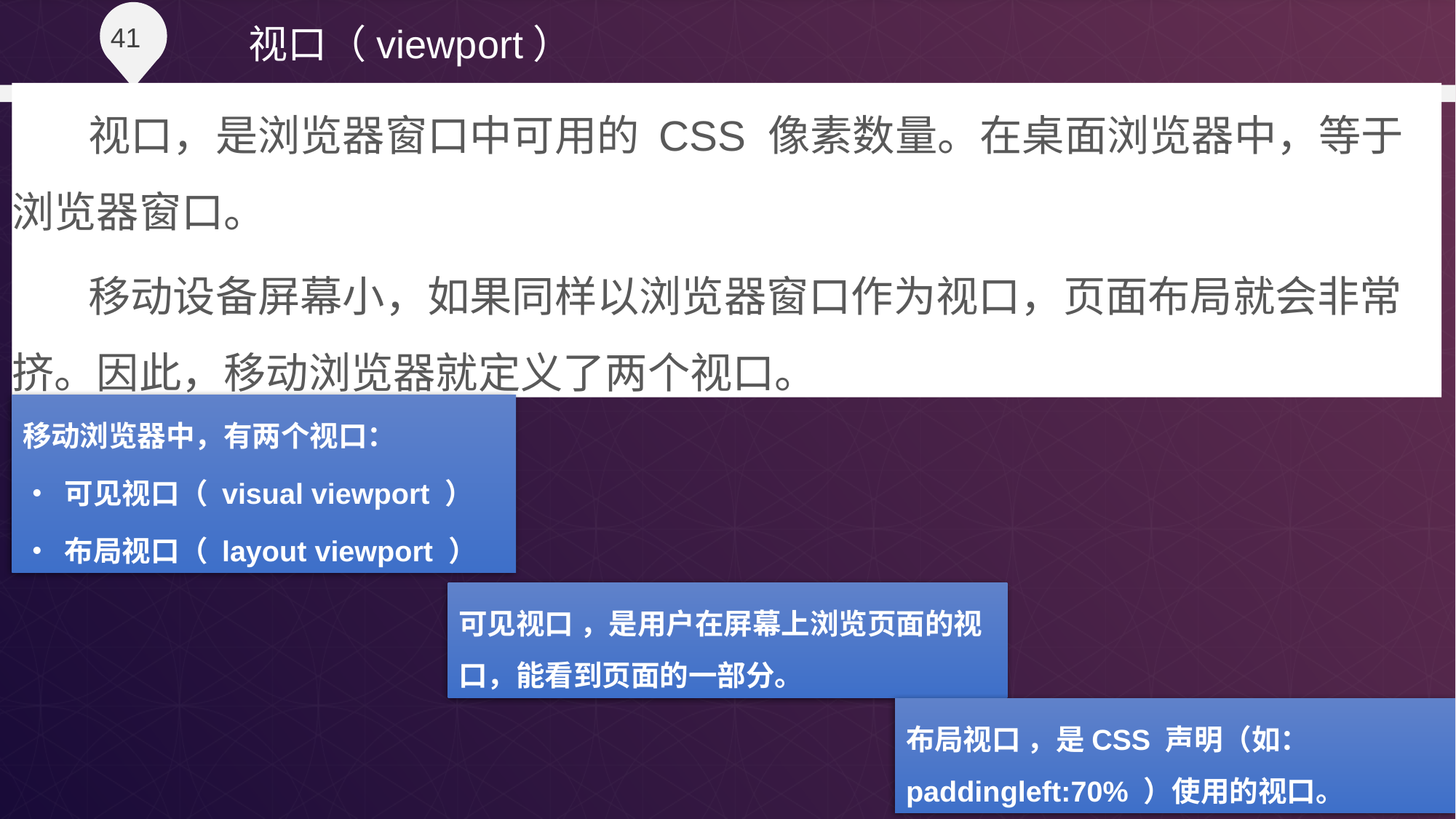

视口（viewport）
       视口，是浏览器窗口中可用的 CSS 像素数量。在桌面浏览器中，等于浏览器窗口。
       移动设备屏幕小，如果同样以浏览器窗口作为视口，页面布局就会非常挤。因此，移动浏览器就定义了两个视口。
移动浏览器中，有两个视口：
• 可见视口（ visual viewport ）
• 布局视口（ layout viewport ）
可见视口 ，是用户在屏幕上浏览页面的视口，能看到页面的一部分。
布局视口 ，是CSS 声明（如： paddingleft:70% ）使用的视口。